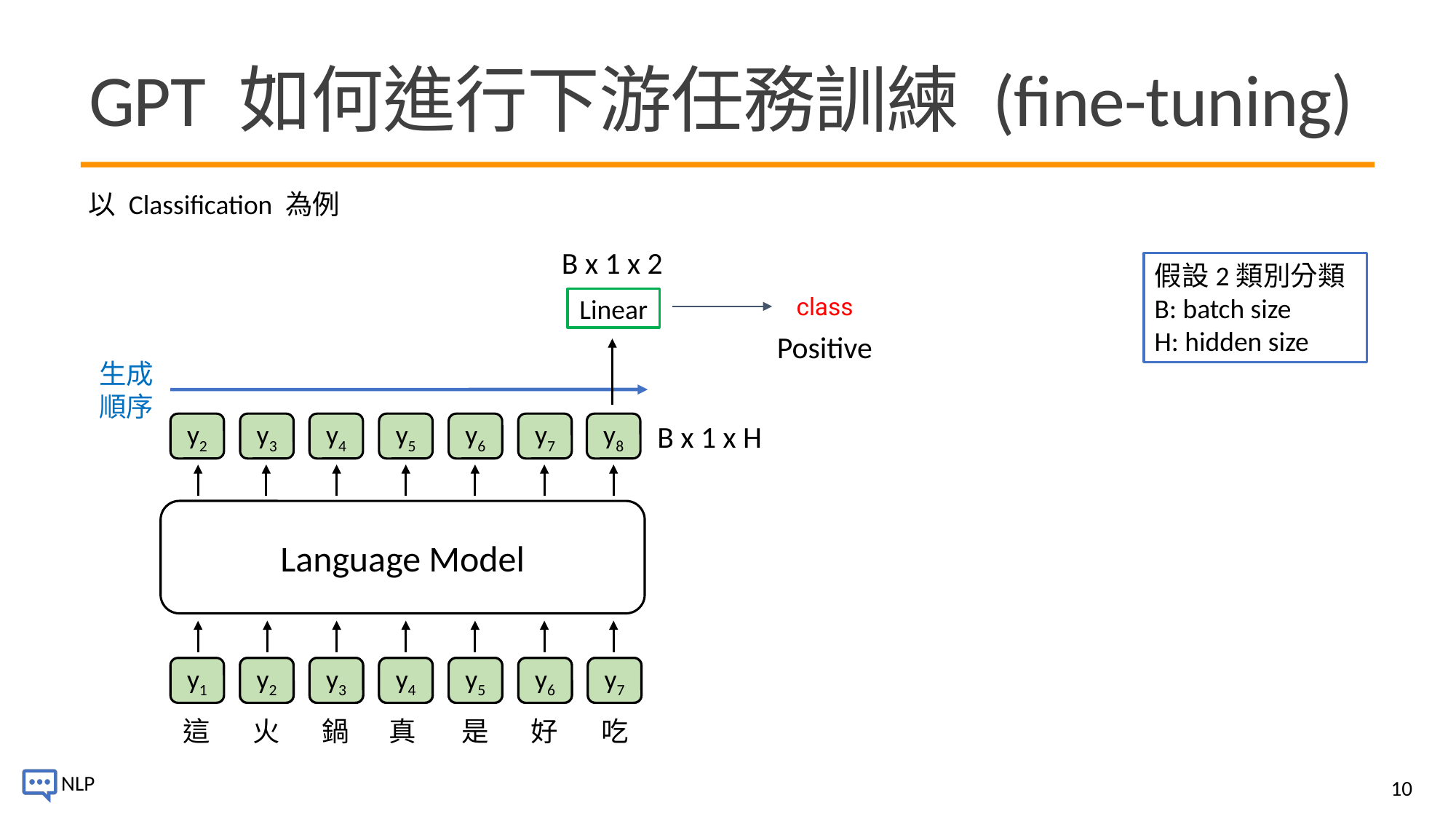

# GPT 如何進行下游任務訓練 (fine-tuning)
以 Classification 為例
B x 1 x 2
假設2類別分類
B: batch size
H: hidden size
class
Linear
Positive
生成順序
B x 1 x H
y2
y3
y4
y5
y6
y7
y8
Language Model
y7
y6
y5
y4
y2
y3
y1

這
火
鍋
真
是
好
吃
10